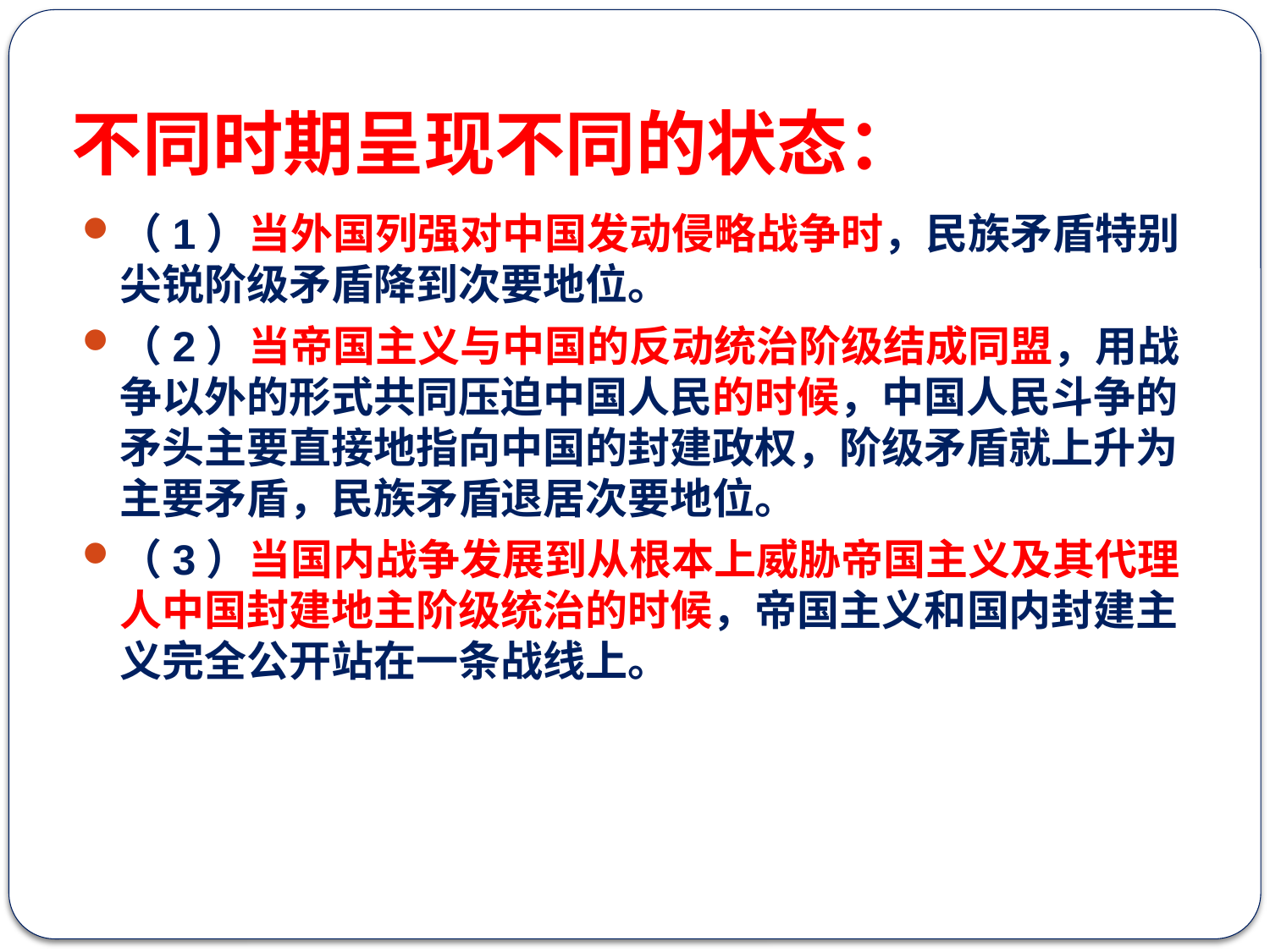

# 不同时期呈现不同的状态：
（1）当外国列强对中国发动侵略战争时，民族矛盾特别尖锐阶级矛盾降到次要地位。
（2）当帝国主义与中国的反动统治阶级结成同盟，用战争以外的形式共同压迫中国人民的时候，中国人民斗争的矛头主要直接地指向中国的封建政权，阶级矛盾就上升为主要矛盾，民族矛盾退居次要地位。
（3）当国内战争发展到从根本上威胁帝国主义及其代理人中国封建地主阶级统治的时候，帝国主义和国内封建主义完全公开站在一条战线上。